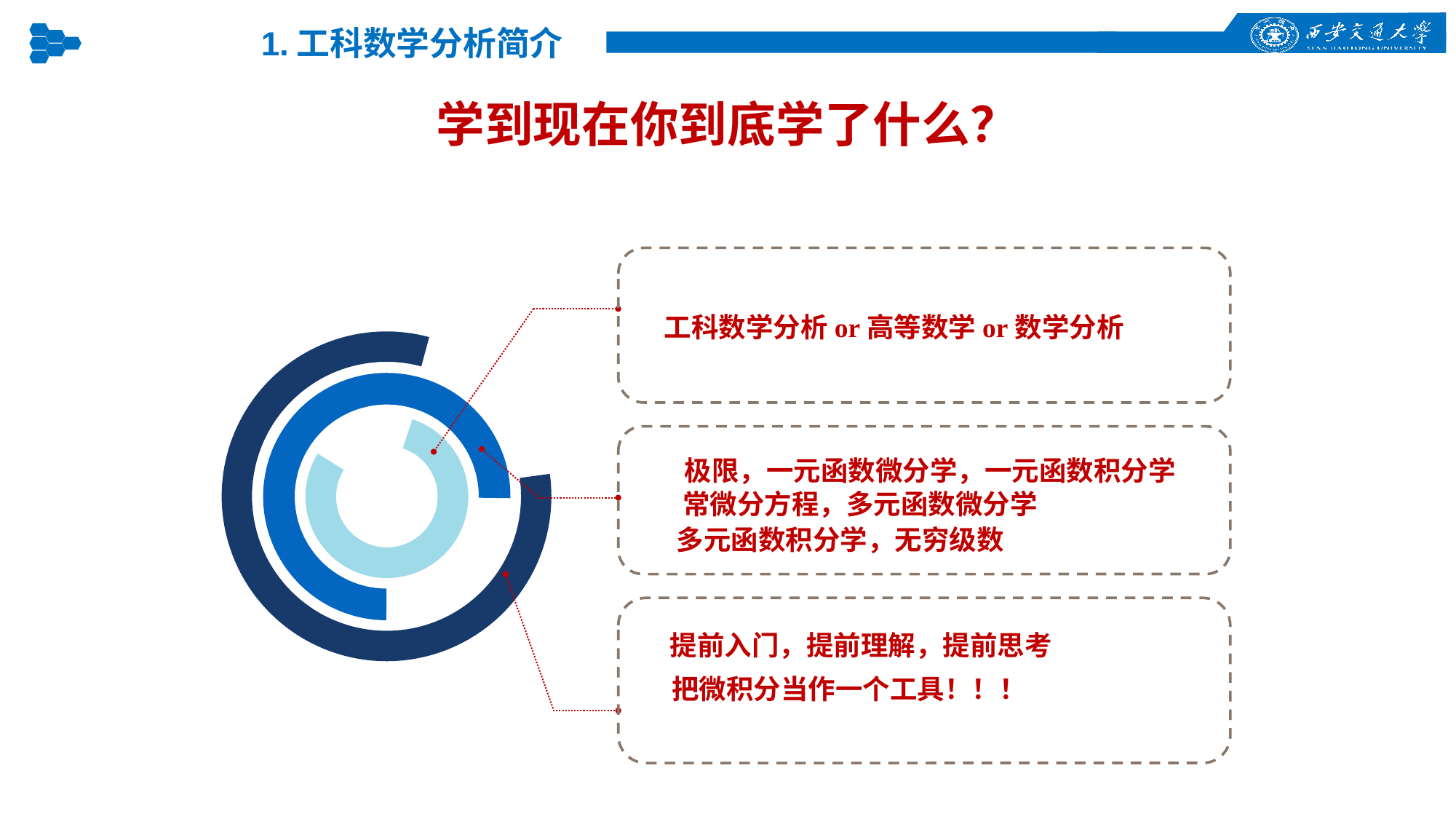

1.工科数学分析简介

学到现在你到底学了什么？

工科数学分析or高等数学or数学分析

极限，一元函数微分学，一元函数积分学
常微分方程，多元函数微分学
多元函数积分学，无穷级数

提前入门，提前理解，提前思考
把微积分当作一个工具！！！